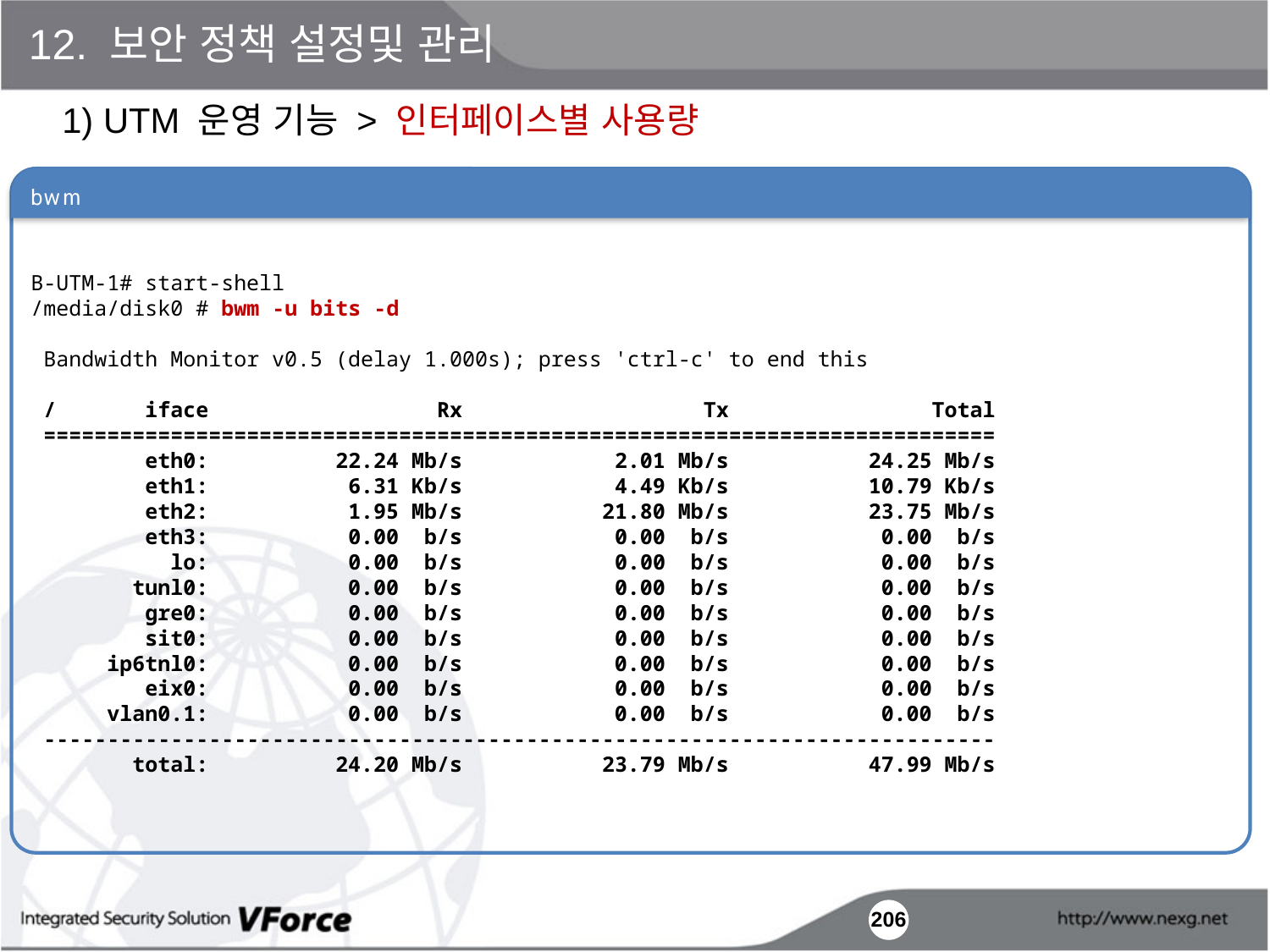

12. 보안 정책 설정및 관리
1) UTM 운영 기능 > 인터페이스별 사용량
bwm

B-UTM-1# start-shell
/media/disk0 # bwm -u bits -d

 Bandwidth Monitor v0.5 (delay 1.000s); press 'ctrl-c' to end this

 /       iface                  Rx                   Tx                Total
 ===========================================================================
         eth0:          22.24 Mb/s            2.01 Mb/s           24.25 Mb/s
         eth1:           6.31 Kb/s            4.49 Kb/s           10.79 Kb/s
         eth2:           1.95 Mb/s           21.80 Mb/s           23.75 Mb/s
         eth3:           0.00  b/s            0.00  b/s            0.00  b/s
           lo:           0.00  b/s            0.00  b/s            0.00  b/s
        tunl0:           0.00  b/s            0.00  b/s            0.00  b/s
         gre0:           0.00  b/s            0.00  b/s            0.00  b/s
         sit0:           0.00  b/s            0.00  b/s            0.00  b/s
      ip6tnl0:           0.00  b/s            0.00  b/s            0.00  b/s
         eix0:           0.00  b/s            0.00  b/s            0.00  b/s
      vlan0.1:           0.00  b/s            0.00  b/s            0.00  b/s
 ---------------------------------------------------------------------------
        total:          24.20 Mb/s           23.79 Mb/s           47.99 Mb/s